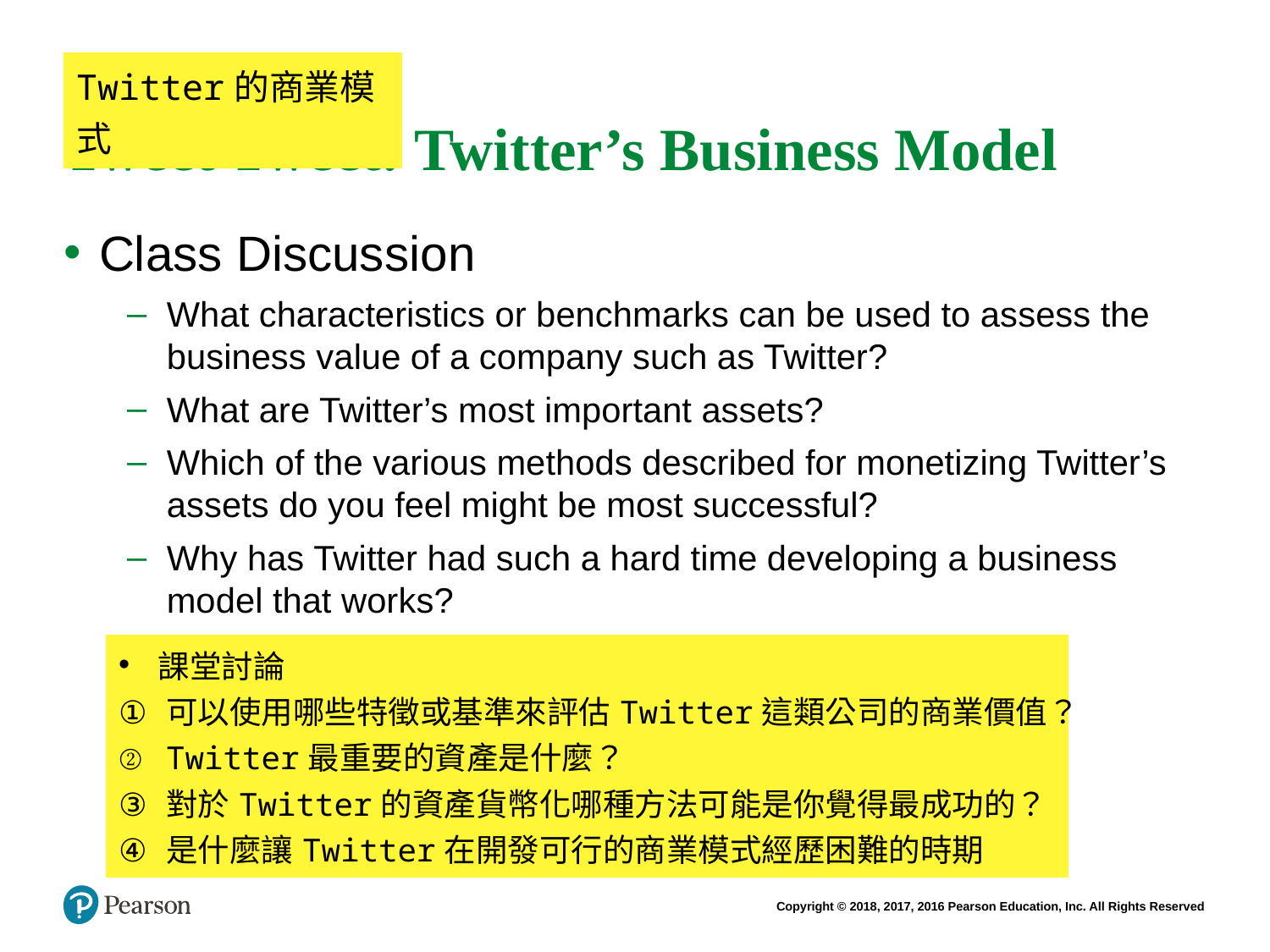

# Tweet Tweet: Twitter’s Business Model
| Twitter的商業模式 |
| --- |
Class Discussion
What characteristics or benchmarks can be used to assess the business value of a company such as Twitter?
What are Twitter’s most important assets?
Which of the various methods described for monetizing Twitter’s assets do you feel might be most successful?
Why has Twitter had such a hard time developing a business model that works?
| 課堂討論 可以使用哪些特徵或基準來評估Twitter這類公司的商業價值？ Twitter最重要的資產是什麼？ 對於Twitter的資產貨幣化哪種方法可能是你覺得最成功的？ 是什麼讓Twitter在開發可行的商業模式經歷困難的時期 |
| --- |